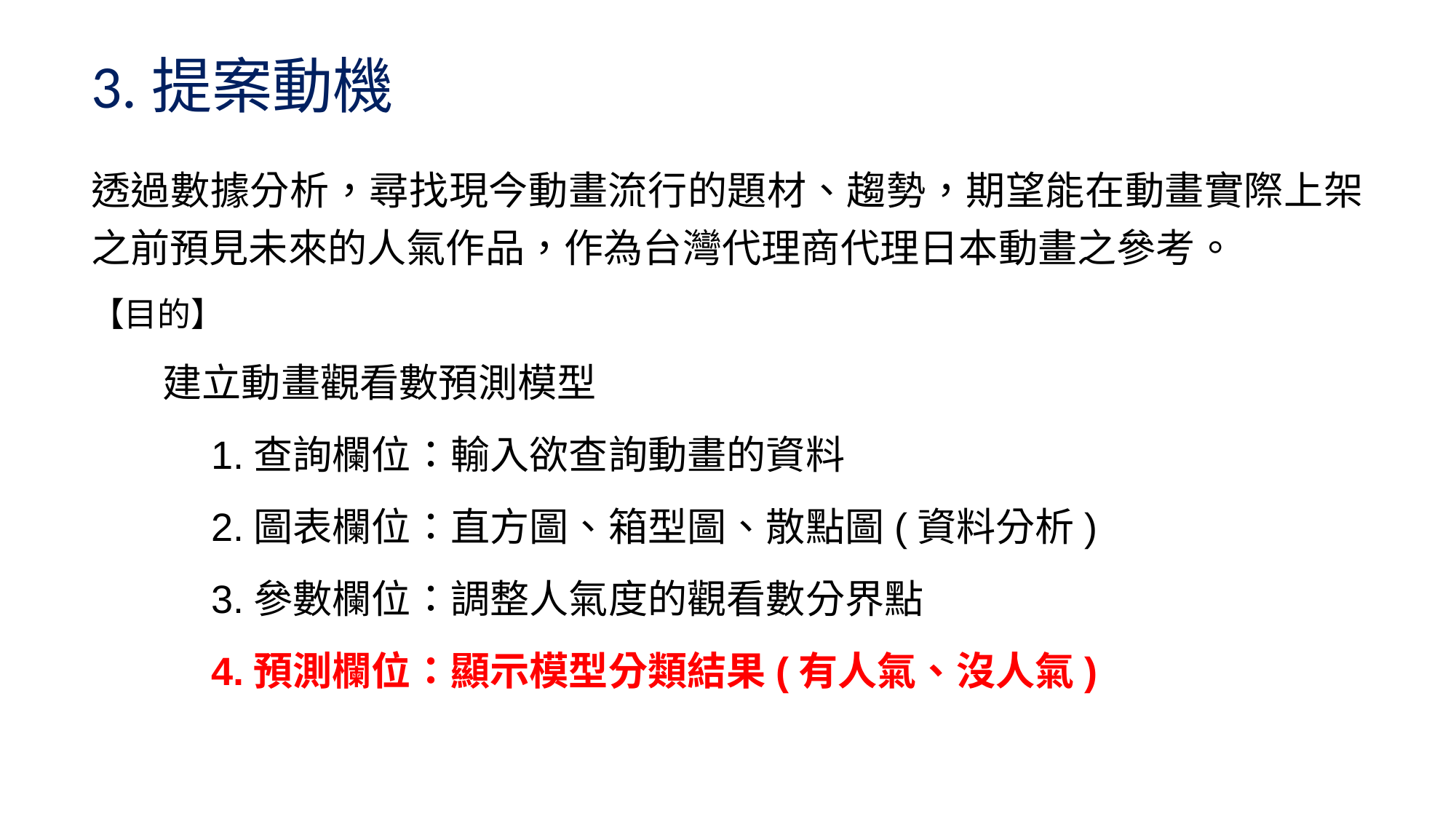

# 3.提案動機
透過數據分析，尋找現今動畫流行的題材、趨勢，期望能在動畫實際上架之前預見未來的人氣作品，作為台灣代理商代理日本動畫之參考。
【目的】
       建立動畫觀看數預測模型
	 1.查詢欄位：輸入欲查詢動畫的資料
	 2.圖表欄位：直方圖、箱型圖、散點圖(資料分析)
	 3.參數欄位：調整人氣度的觀看數分界點
	 4.預測欄位：顯示模型分類結果(有人氣、沒人氣)